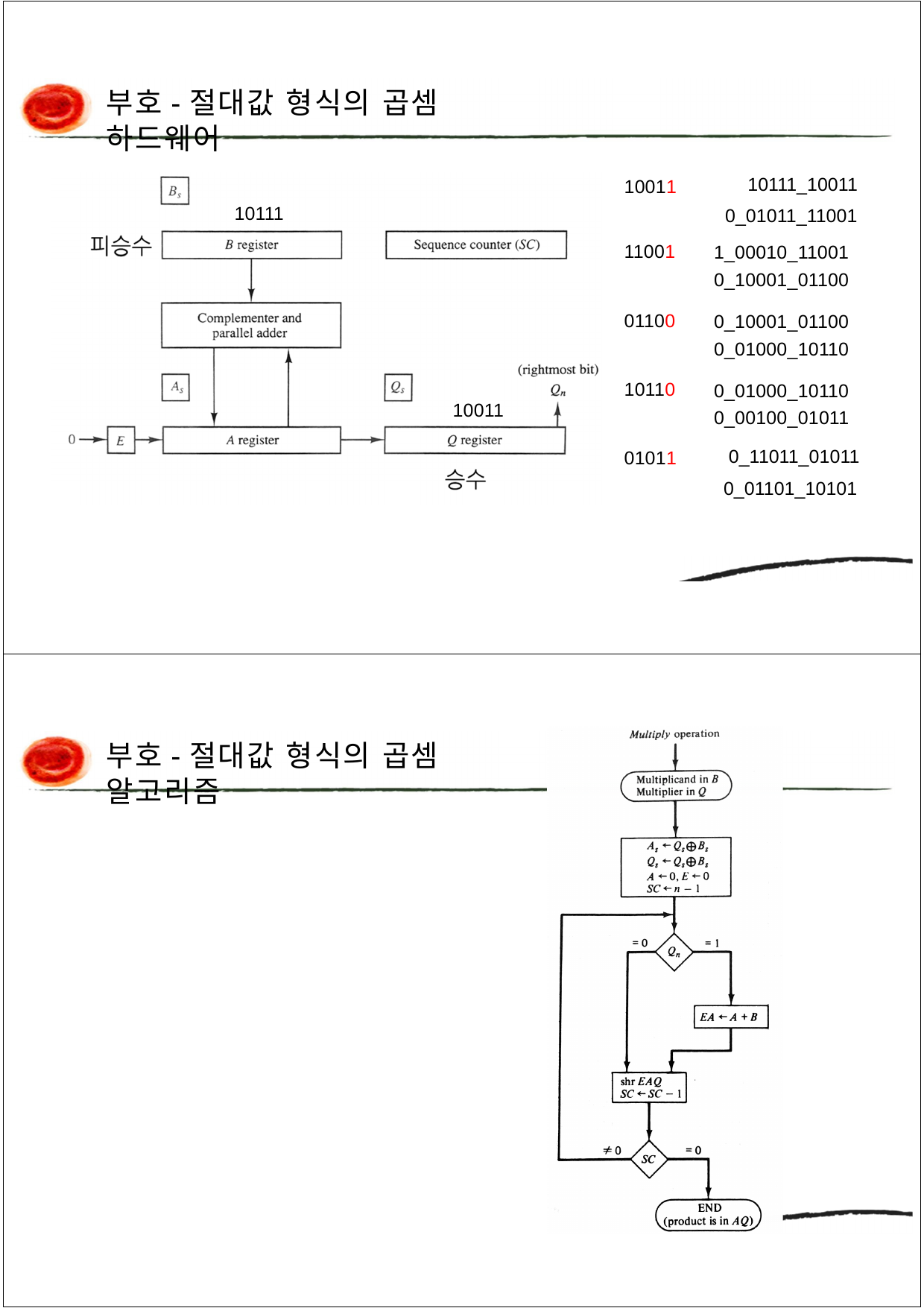

부호-절대값 형식의 곱셈 하드웨어

| 10011 | 10111\_10011 |
| --- | --- |
|  | 0\_01011\_11001 |
| 11001 | 1\_00010\_11001 0\_10001\_01100 |
| 01100 | 0\_10001\_01100 0\_01000\_10110 |
| 10110 | 0\_01000\_10110 0\_00100\_01011 |
| 01011 | 0\_11011\_01011 |
|  | 0\_01101\_10101 |
10111
10011

부호-절대값 형식의 곱셈 알고리즘